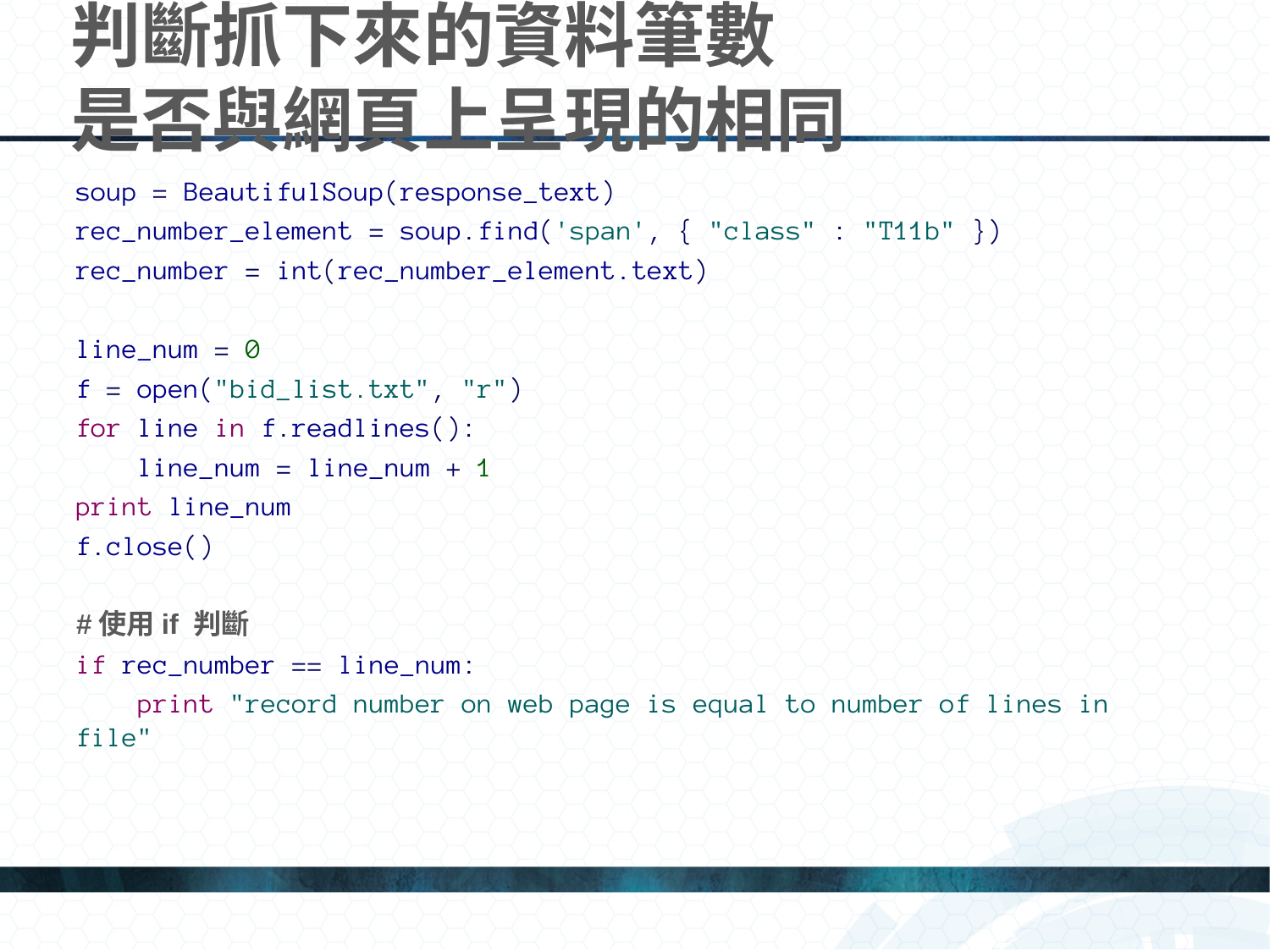

# 判斷抓下來的資料筆數 是否與網頁上呈現的相同
soup = BeautifulSoup(response_text)
rec_number_element = soup.find('span', { "class" : "T11b" })
rec_number = int(rec_number_element.text)

line_num = 0
f = open("bid_list.txt", "r")
for line in f.readlines():
    line_num = line_num + 1
print line_num
f.close()

#使用if 判斷
if rec_number == line_num:
    print "record number on web page is equal to number of lines in file"